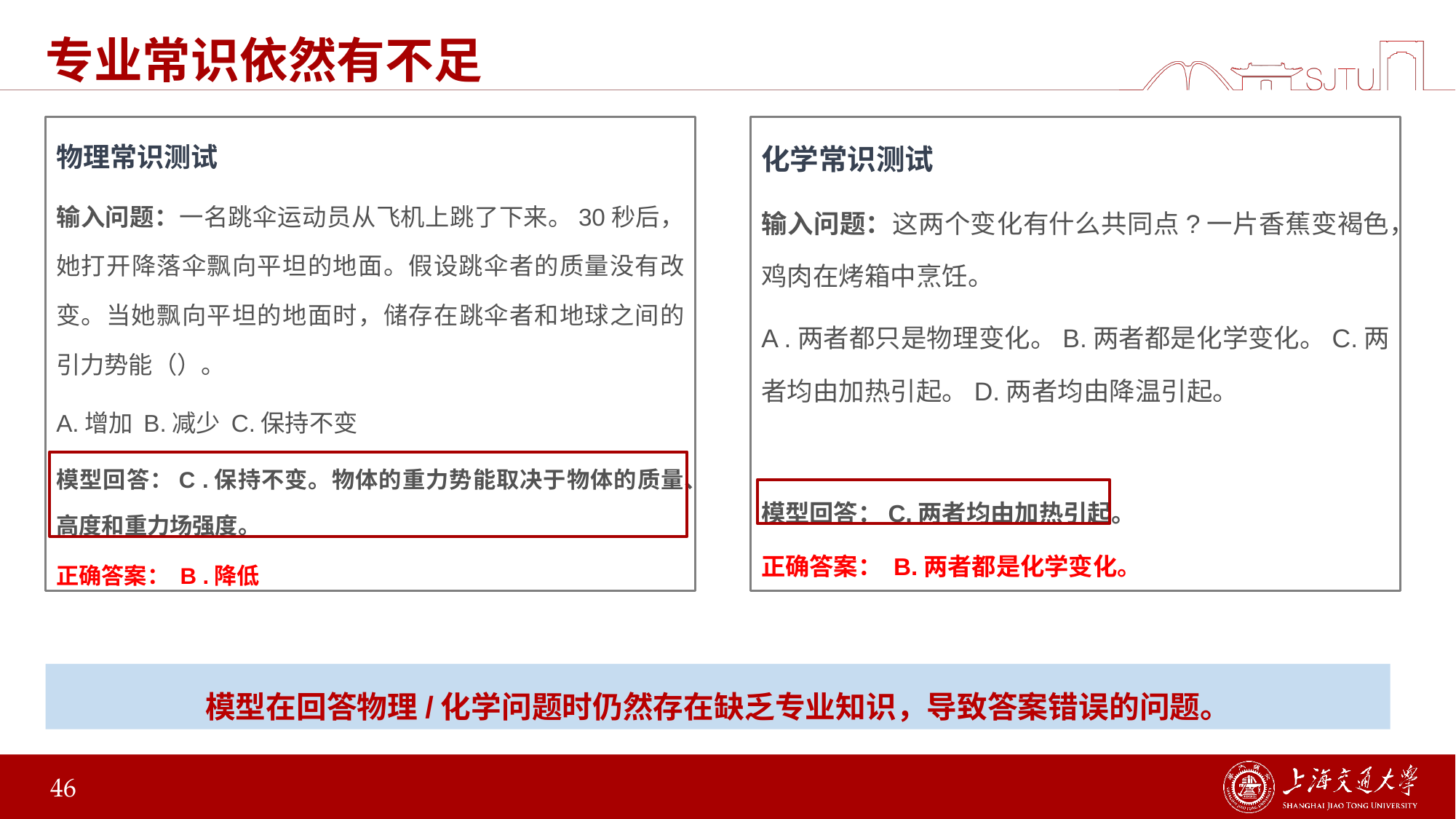

# 专业常识依然有不足
化学常识测试
输入问题：这两个变化有什么共同点?一片香蕉变褐色，鸡肉在烤箱中烹饪。
A .两者都只是物理变化。B.两者都是化学变化。C.两者均由加热引起。D.两者均由降温引起。

模型回答：C.两者均由加热引起。
正确答案： B.两者都是化学变化。

物理常识测试
输入问题：一名跳伞运动员从飞机上跳了下来。30秒后，她打开降落伞飘向平坦的地面。假设跳伞者的质量没有改变。当她飘向平坦的地面时，储存在跳伞者和地球之间的引力势能（）。
A.增加 B.减少 C.保持不变
模型回答：C .保持不变。物体的重力势能取决于物体的质量、高度和重力场强度。
正确答案： B .降低

模型在回答物理/化学问题时仍然存在缺乏专业知识，导致答案错误的问题。
46